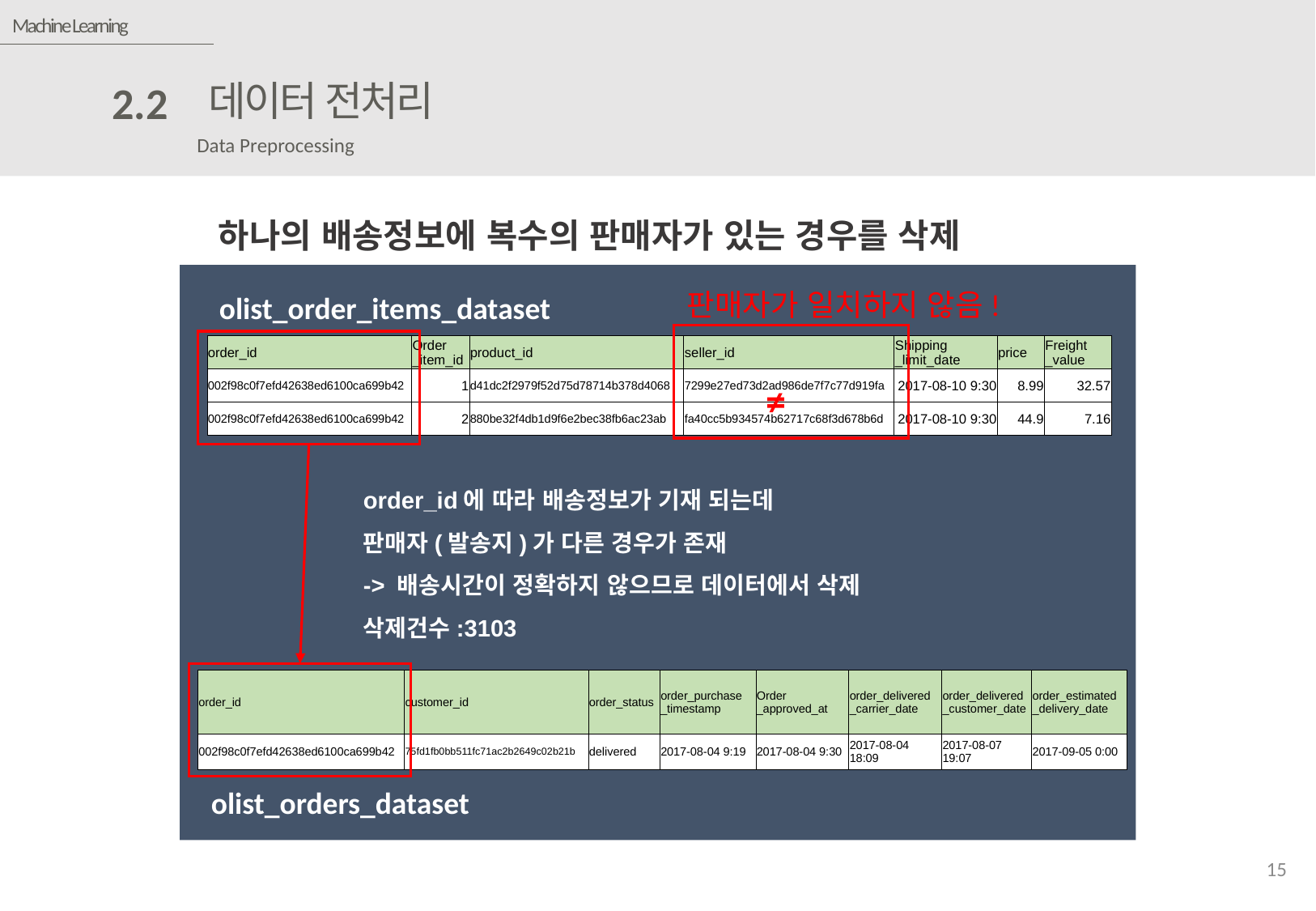

Machine Learning
데이터 전처리
2.2
Data Preprocessing
하나의 배송정보에 복수의 판매자가 있는 경우를 삭제

임윤정
판매자가 일치하지 않음!
olist_order_items_dataset

| order\_id | Order \_item\_id | product\_id | seller\_id | Shipping \_limit\_date | price | Freight \_value |
| --- | --- | --- | --- | --- | --- | --- |
| 002f98c0f7efd42638ed6100ca699b42 | 1 | d41dc2f2979f52d75d78714b378d4068 | 7299e27ed73d2ad986de7f7c77d919fa | 2017-08-10 9:30 | 8.99 | 32.57 |
| 002f98c0f7efd42638ed6100ca699b42 | 2 | 880be32f4db1d9f6e2bec38fb6ac23ab | fa40cc5b934574b62717c68f3d678b6d | 2017-08-10 9:30 | 44.9 | 7.16 |
≠
order_id에 따라 배송정보가 기재 되는데
판매자(발송지)가 다른 경우가 존재
-> 배송시간이 정확하지 않으므로 데이터에서 삭제
삭제건수:3103

| order\_id | customer\_id | order\_status | order\_purchase \_timestamp | Order \_approved\_at | order\_delivered \_carrier\_date | order\_delivered \_customer\_date | order\_estimated \_delivery\_date |
| --- | --- | --- | --- | --- | --- | --- | --- |
| 002f98c0f7efd42638ed6100ca699b42 | 75fd1fb0bb511fc71ac2b2649c02b21b | delivered | 2017-08-04 9:19 | 2017-08-04 9:30 | 2017-08-04 18:09 | 2017-08-07 19:07 | 2017-09-05 0:00 |
olist_orders_dataset
15